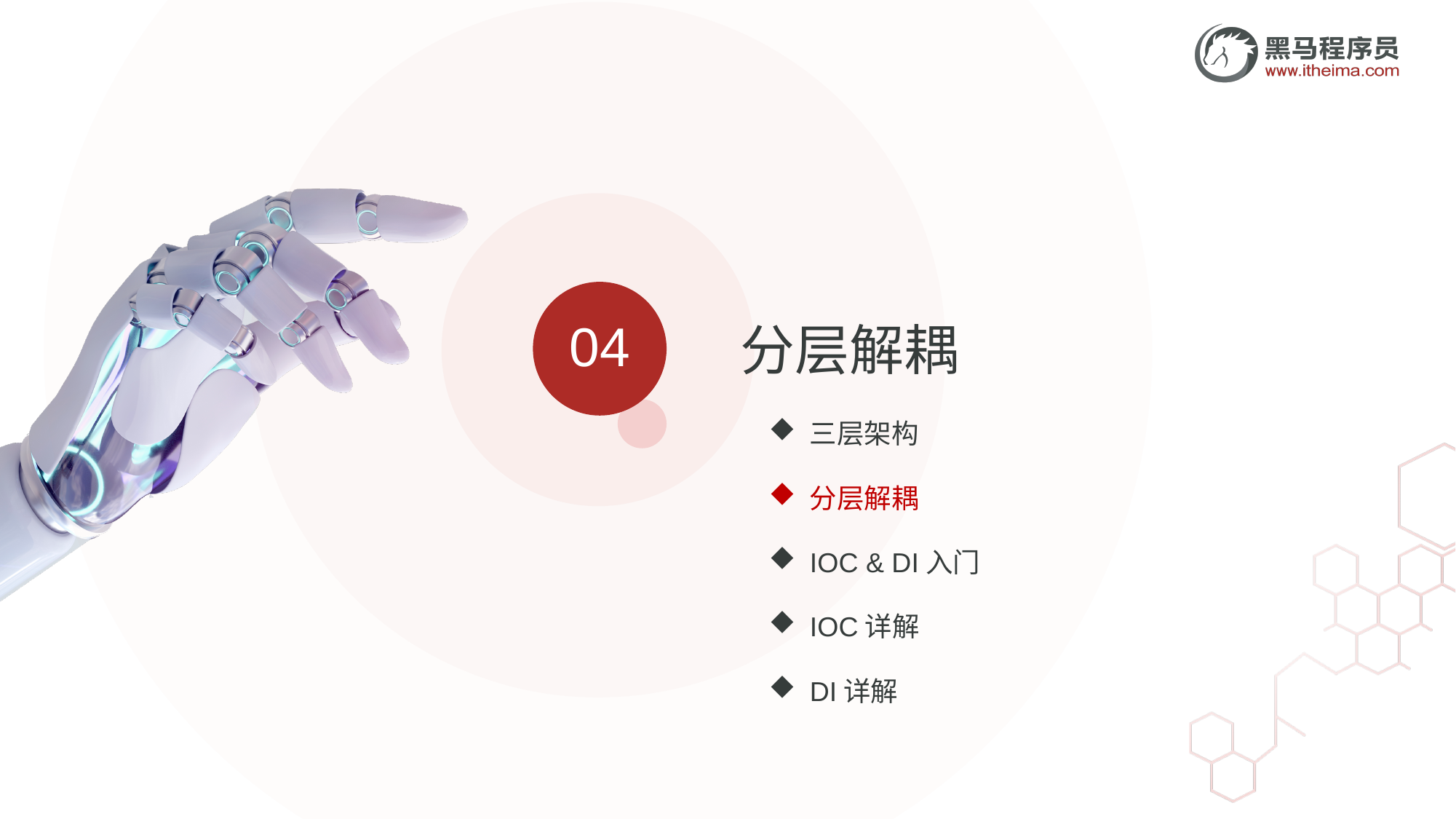

04
分层解耦
三层架构
分层解耦
IOC & DI入门
IOC详解
DI详解